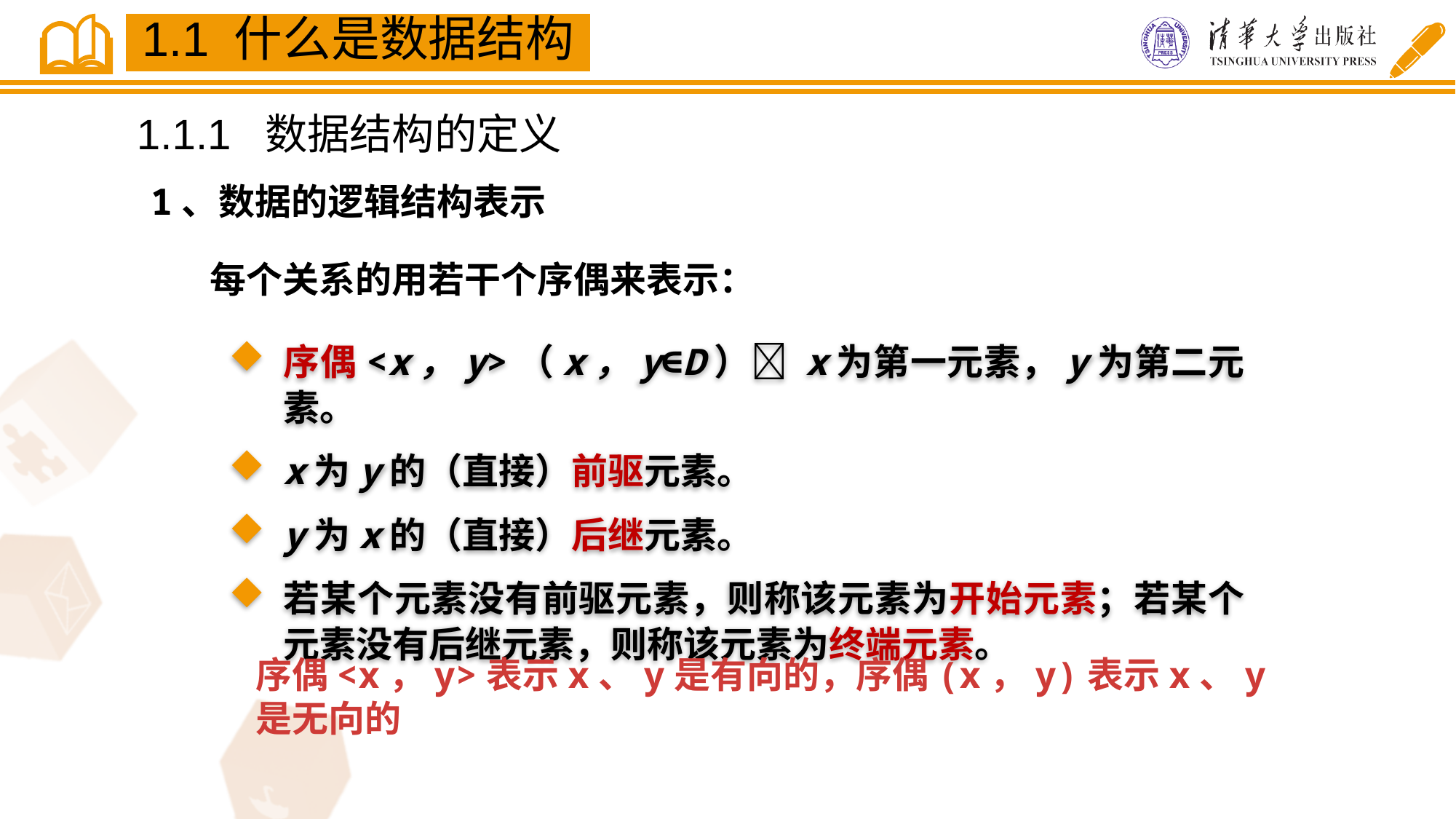

1.1 什么是数据结构
1.1.1  数据结构的定义
1、数据的逻辑结构表示
每个关系的用若干个序偶来表示：
序偶<x，y>（x，y∈D）⇒ x为第一元素，y为第二元素。
x为y的（直接）前驱元素。
y为x的（直接）后继元素。
若某个元素没有前驱元素，则称该元素为开始元素；若某个元素没有后继元素，则称该元素为终端元素。
序偶<x，y>表示x、y是有向的，序偶(x，y)表示x、y是无向的